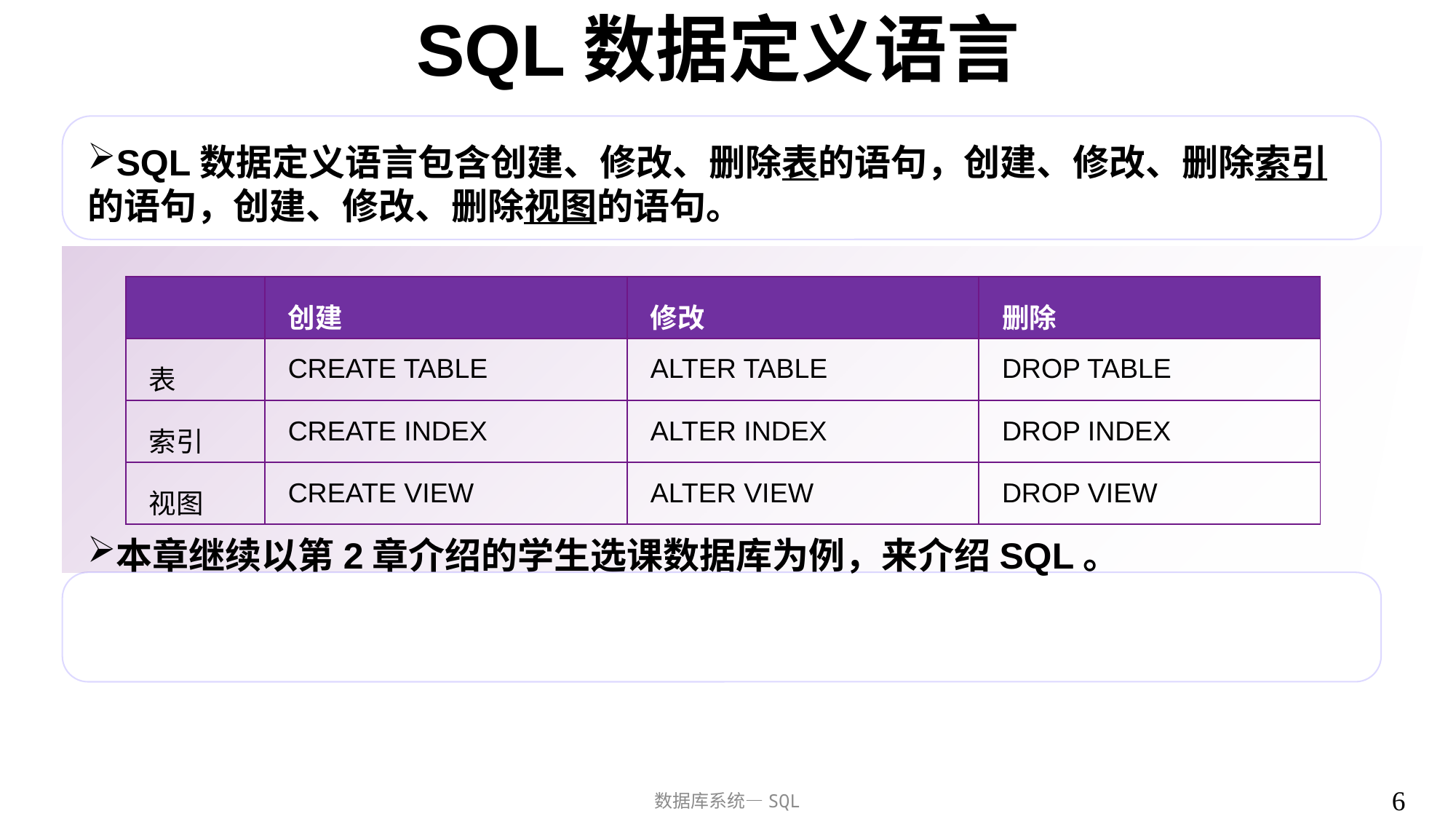

# SQL数据定义语言

SQL数据定义语言包含创建、修改、删除表的语句，创建、修改、删除索引的语句，创建、修改、删除视图的语句。

本章继续以第2章介绍的学生选课数据库为例，来介绍SQL。

|  | 创建 | 修改 | 删除 |
| --- | --- | --- | --- |
| 表 | CREATE TABLE | ALTER TABLE | DROP TABLE |
| 索引 | CREATE INDEX | ALTER INDEX | DROP INDEX |
| 视图 | CREATE VIEW | ALTER VIEW | DROP VIEW |

6
数据库系统—SQL